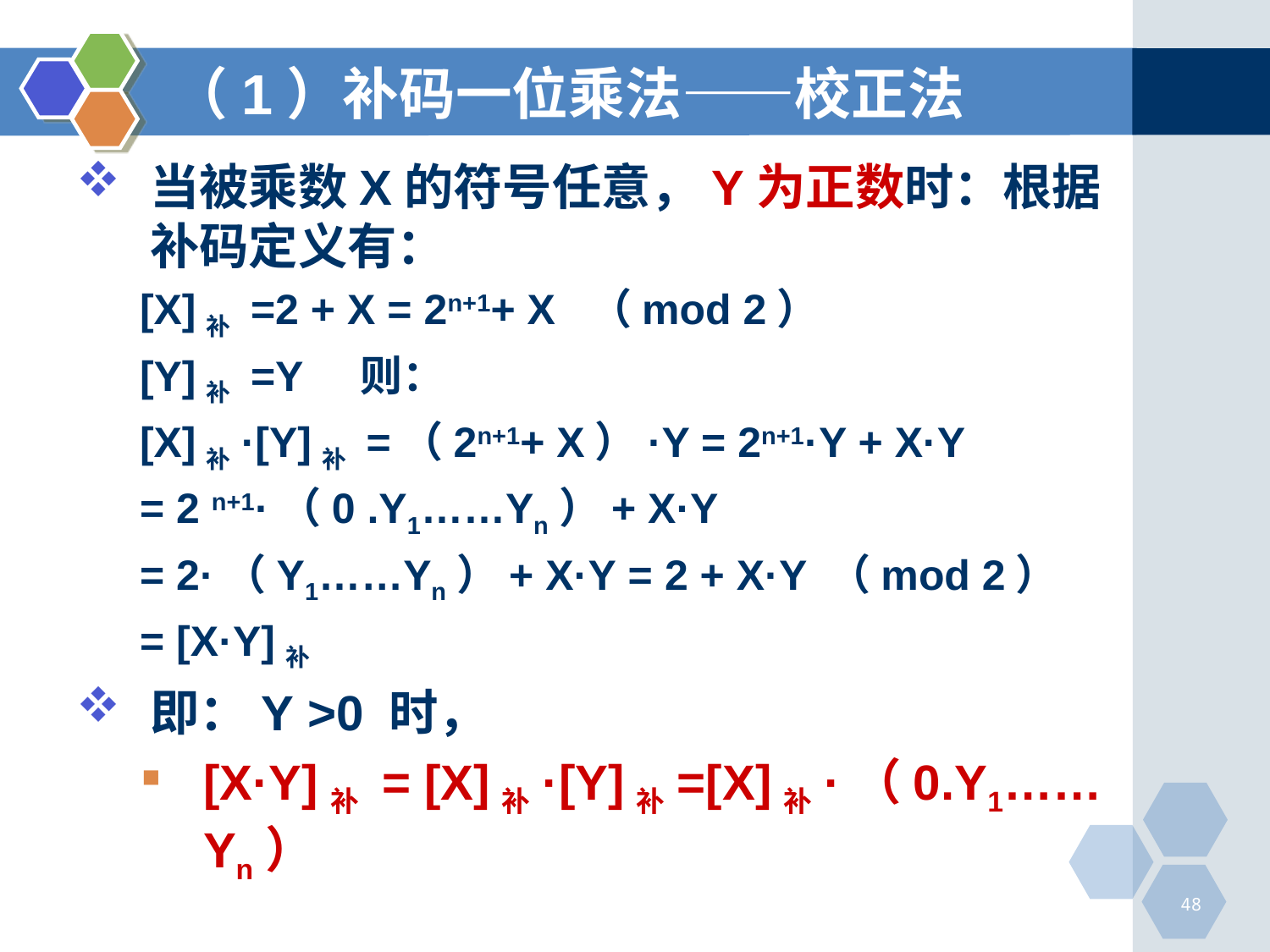

# （1）补码一位乘法——校正法
当被乘数X的符号任意，Y为正数时：根据补码定义有：
[X]补 =2 + X = 2n+1+ X  （mod 2）
[Y]补 =Y    则：
[X]补·[Y]补 =（2n+1+ X）·Y = 2n+1·Y + X·Y
= 2 n+1·（0 .Y1……Yn）+ X·Y
= 2·（Y1……Yn）+ X·Y = 2 + X·Y （mod 2）
= [X·Y]补
即：Y >0 时，
[X·Y]补 = [X]补·[Y]补=[X]补·（0.Y1……Yn）
48